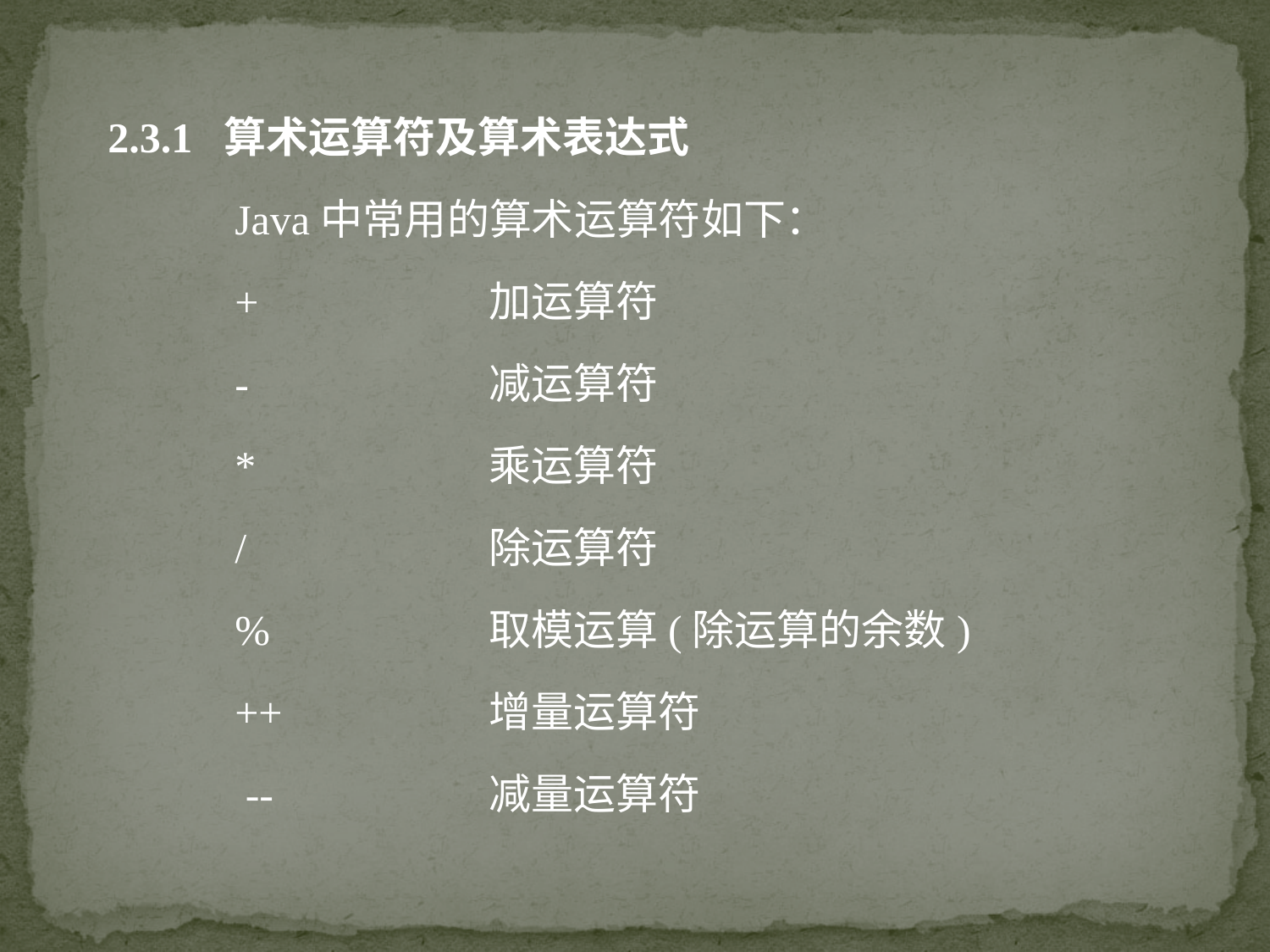

2.3.1  算术运算符及算术表达式
	Java中常用的算术运算符如下：
	+		加运算符
	-		减运算符
	*		乘运算符
	/		除运算符
	%		取模运算(除运算的余数)
	++		增量运算符
   	 --		减量运算符